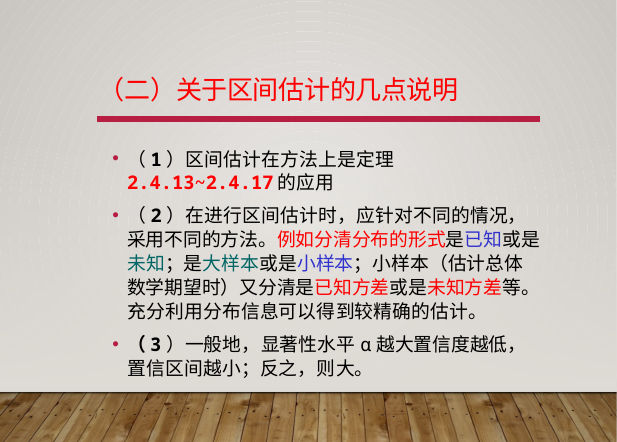

# （二）关于区间估计的几点说明
（1）区间估计在方法上是定理2.4.13~2.4.17的应用
（2）在进行区间估计时，应针对不同的情况，采用不同的方法。例如分清分布的形式是已知或是未知；是大样本或是小样本；小样本（估计总体数学期望时）又分清是已知方差或是未知方差等。充分利用分布信息可以得到较精确的估计。
（3）一般地，显著性水平α越大置信度越低，置信区间越小；反之，则大。